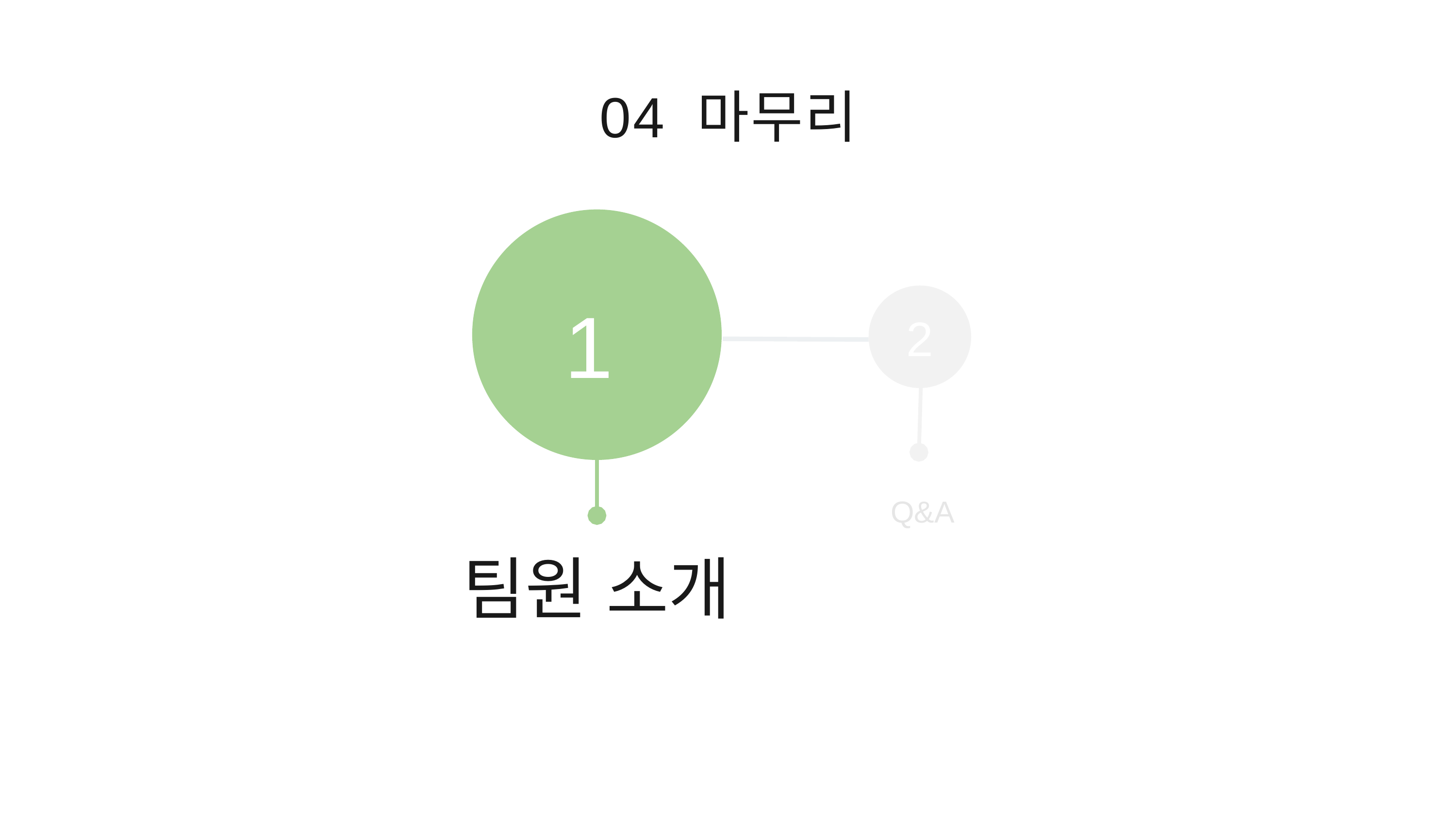

04 마무리

1
2

Q&A
팀원 소개